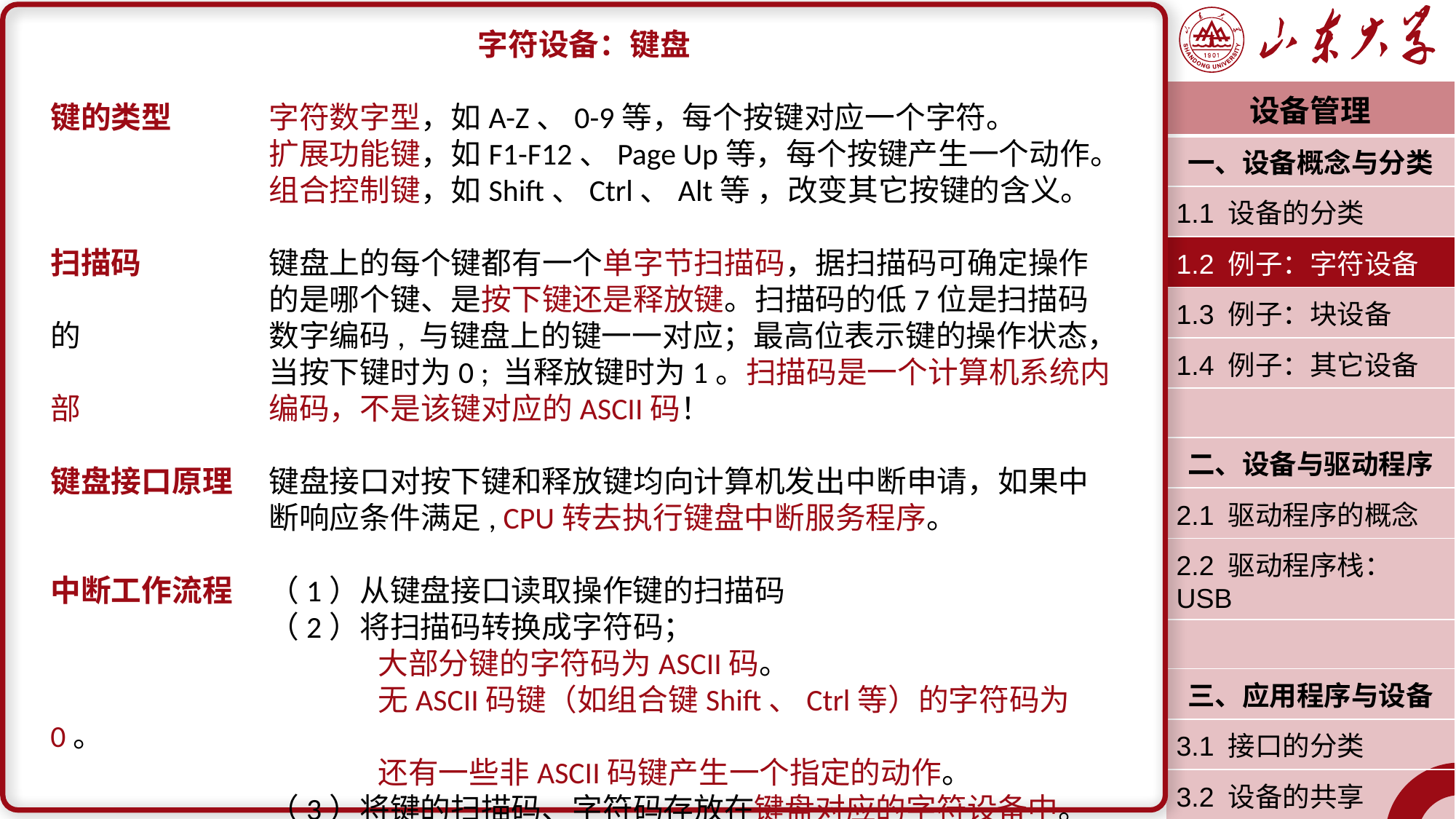

字符设备：键盘

键的类型	字符数字型，如A-Z、0-9等，每个按键对应一个字符。
		扩展功能键，如F1-F12、Page Up等，每个按键产生一个动作。
		组合控制键，如Shift、Ctrl、Alt等 ，改变其它按键的含义。

扫描码		键盘上的每个键都有一个单字节扫描码，据扫描码可确定操作		的是哪个键、是按下键还是释放键。扫描码的低7位是扫描码的		数字编码, 与键盘上的键一一对应；最高位表示键的操作状态，		当按下键时为0 ; 当释放键时为1。扫描码是一个计算机系统内部		编码，不是该键对应的ASCII码！

键盘接口原理	键盘接口对按下键和释放键均向计算机发出中断申请，如果中		断响应条件满足, CPU转去执行键盘中断服务程序。

中断工作流程	（1）从键盘接口读取操作键的扫描码
		（2）将扫描码转换成字符码；
 			大部分键的字符码为ASCII码。
 		 	无ASCII码键（如组合键Shift、Ctrl等）的字符码为0。
			还有一些非ASCII码键产生一个指定的动作。
		（3）将键的扫描码、字符码存放在键盘对应的字符设备中。
| 设备管理 |
| --- |
| 一、设备概念与分类 |
| 1.1 设备的分类 |
| 1.2 例子：字符设备 |
| 1.3 例子：块设备 |
| 1.4 例子：其它设备 |
|  |
| 二、设备与驱动程序 |
| 2.1 驱动程序的概念 |
| 2.2 驱动程序栈：USB |
|  |
| 三、应用程序与设备 |
| 3.1 接口的分类 |
| 3.2 设备的共享 |
| 潘润宇 2023.04 |